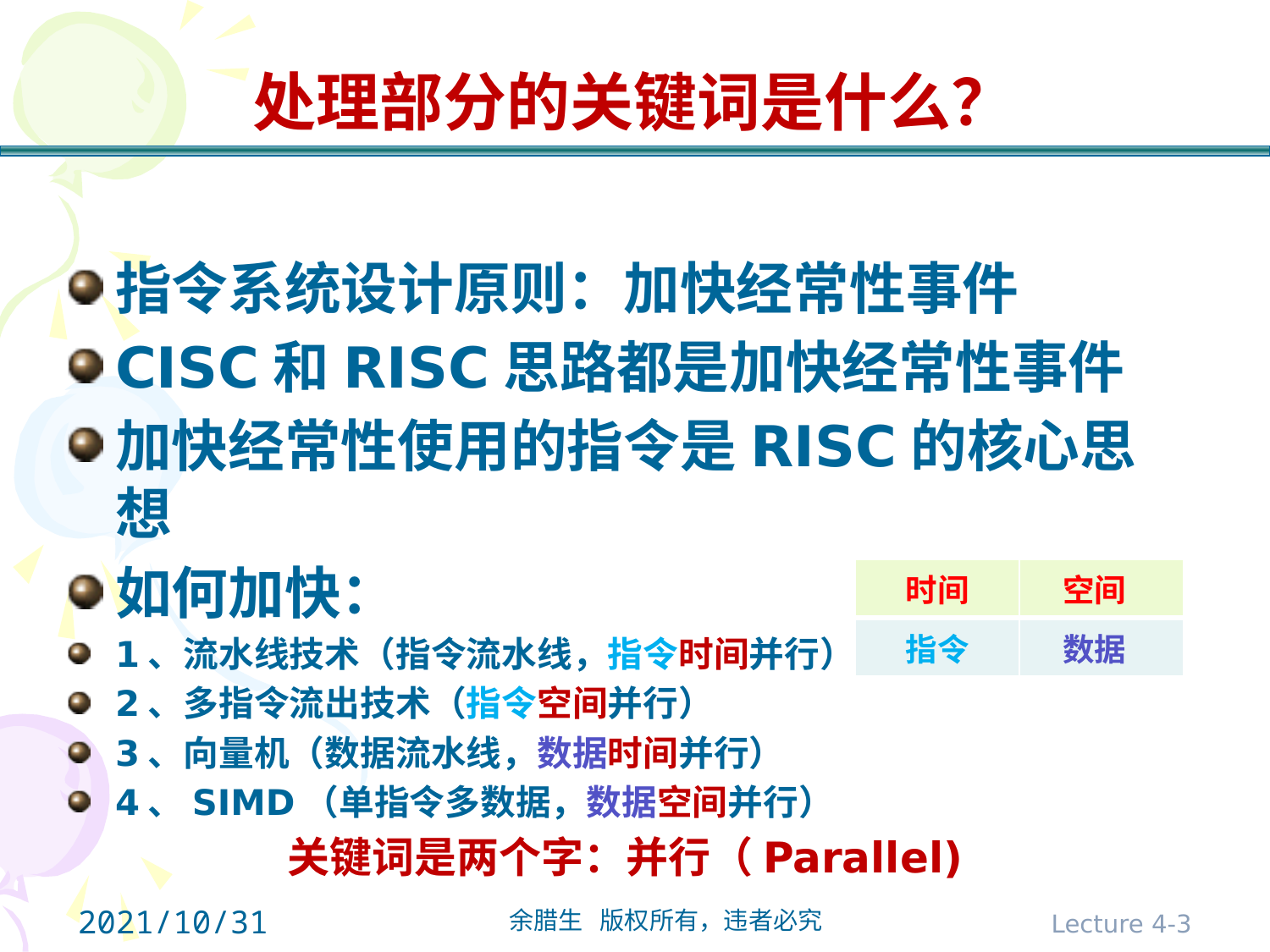

# 处理部分的关键词是什么？
指令系统设计原则：加快经常性事件
CISC和RISC思路都是加快经常性事件
加快经常性使用的指令是RISC的核心思想
如何加快：
1、流水线技术（指令流水线，指令时间并行）
2、多指令流出技术（指令空间并行）
3、向量机（数据流水线，数据时间并行）
4、SIMD（单指令多数据，数据空间并行）
                      关键词是两个字：并行（Parallel)
| 时间 | 空间 |
| --- | --- |
| 指令 | 数据 |
2021/10/31
Lecture 4-3